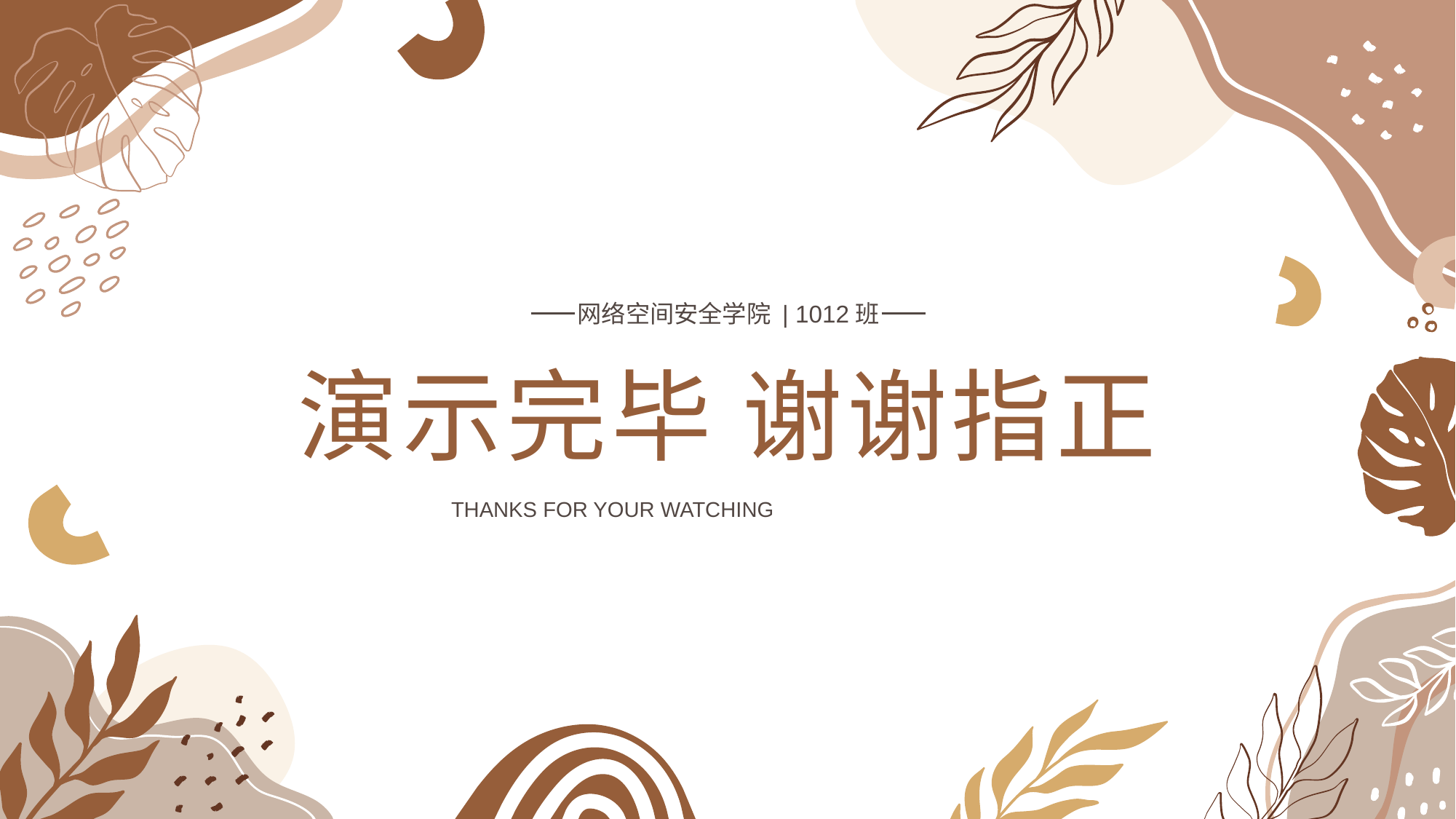

网络空间安全学院 | 1012班
演示完毕 谢谢指正
THANKS FOR YOUR WATCHING